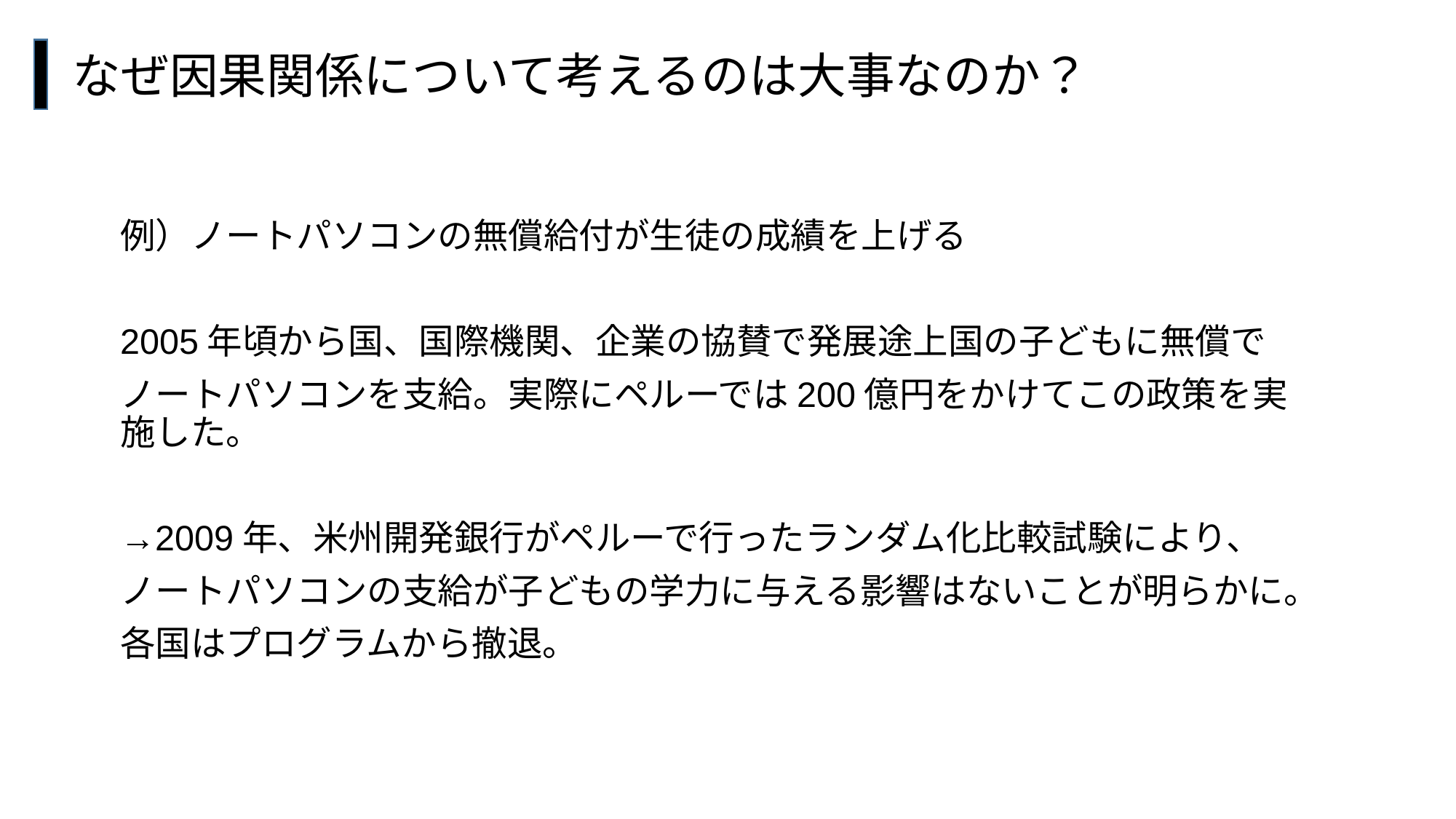

なぜ因果関係について考えるのは大事なのか？
#
例）ノートパソコンの無償給付が生徒の成績を上げる

2005年頃から国、国際機関、企業の協賛で発展途上国の子どもに無償で
ノートパソコンを支給。実際にペルーでは200億円をかけてこの政策を実施した。

→2009年、米州開発銀行がペルーで行ったランダム化比較試験により、
ノートパソコンの支給が子どもの学力に与える影響はないことが明らかに。
各国はプログラムから撤退。